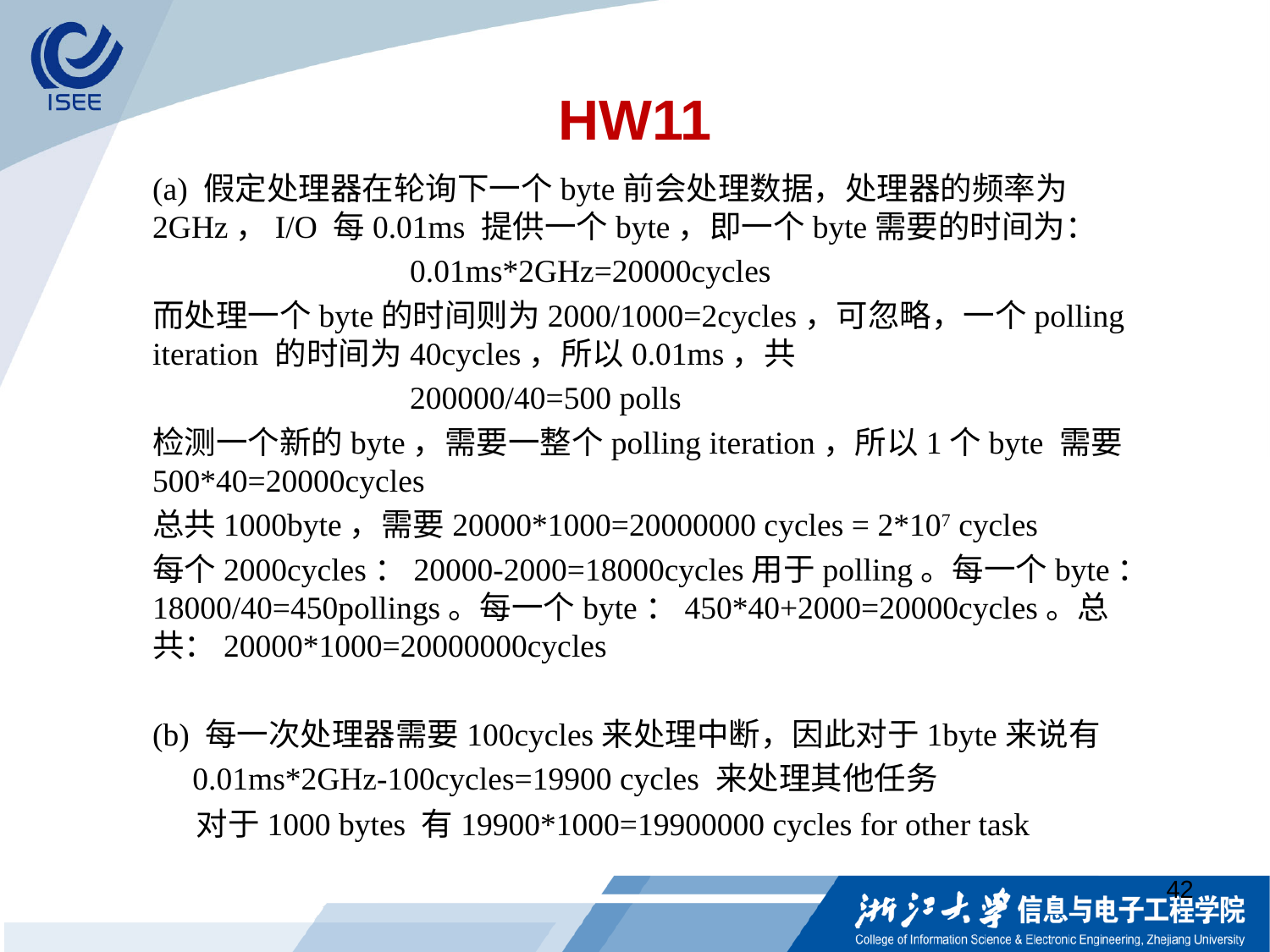

# HW11
(a) 假定处理器在轮询下一个byte前会处理数据，处理器的频率为2GHz，I/O 每0.01ms 提供一个byte，即一个byte需要的时间为：
                                0.01ms*2GHz=20000cycles
而处理一个byte的时间则为2000/1000=2cycles，可忽略，一个polling iteration 的时间为40cycles，所以0.01ms，共
                                200000/40=500 polls
检测一个新的byte，需要一整个polling iteration，所以1个byte 需要500*40=20000cycles
总共1000byte，需要20000*1000=20000000 cycles = 2*107 cycles
每个2000cycles：20000-2000=18000cycles用于polling。每一个byte：18000/40=450pollings。每一个byte：450*40+2000=20000cycles。总共：20000*1000=20000000cycles

(b) 每一次处理器需要100cycles来处理中断，因此对于1byte来说有
     0.01ms*2GHz-100cycles=19900 cycles 来处理其他任务
     对于1000 bytes 有19900*1000=19900000 cycles for other task

42